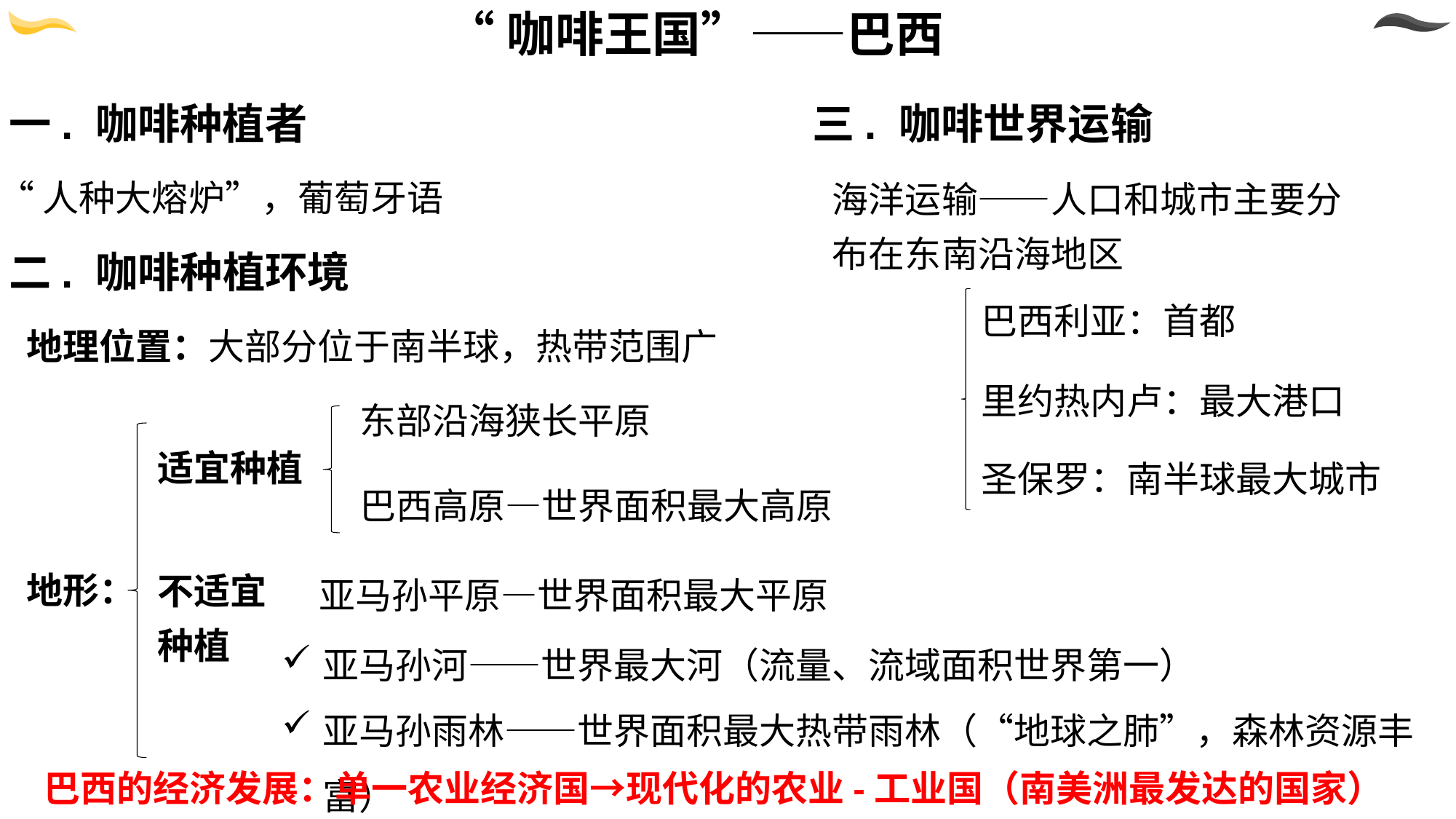

“咖啡王国”——巴西
一. 咖啡种植者
三. 咖啡世界运输
海洋运输——人口和城市主要分布在东南沿海地区
“人种大熔炉”，葡萄牙语
二. 咖啡种植环境
巴西利亚：首都

地理位置：大部分位于南半球，热带范围广
里约热内卢：最大港口
东部沿海狭长平原

适宜种植
圣保罗：南半球最大城市
巴西高原—世界面积最大高原
不适宜种植
亚马孙平原—世界面积最大平原
地形：
亚马孙河——世界最大河（流量、流域面积世界第一）
亚马孙雨林——世界面积最大热带雨林（“地球之肺”，森林资源丰富）
巴西的经济发展：单一农业经济国→现代化的农业-工业国（南美洲最发达的国家）